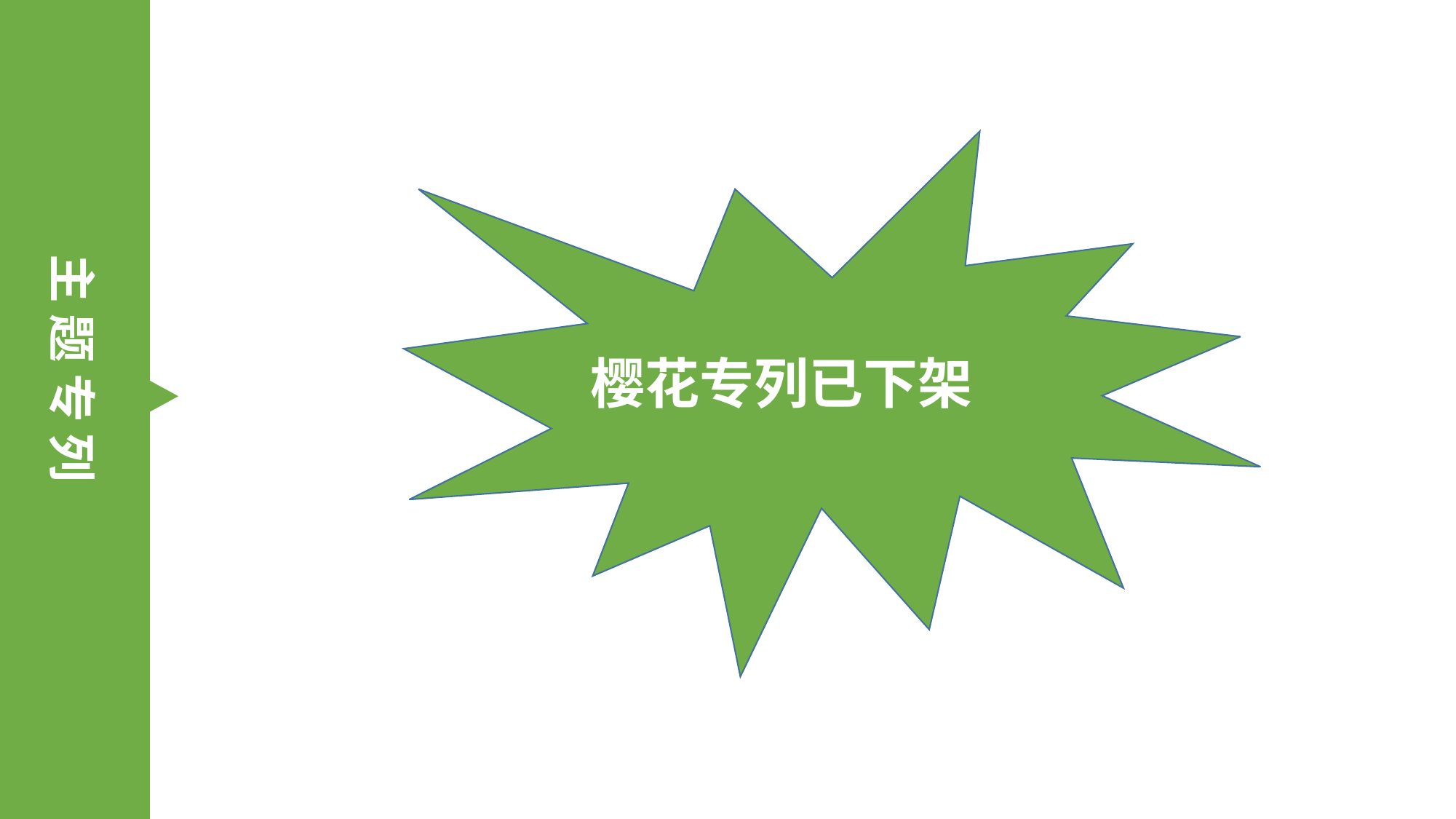

主 题 专 列
樱花专列已下架

会展中心
二七广场
绿城广场
桐柏路